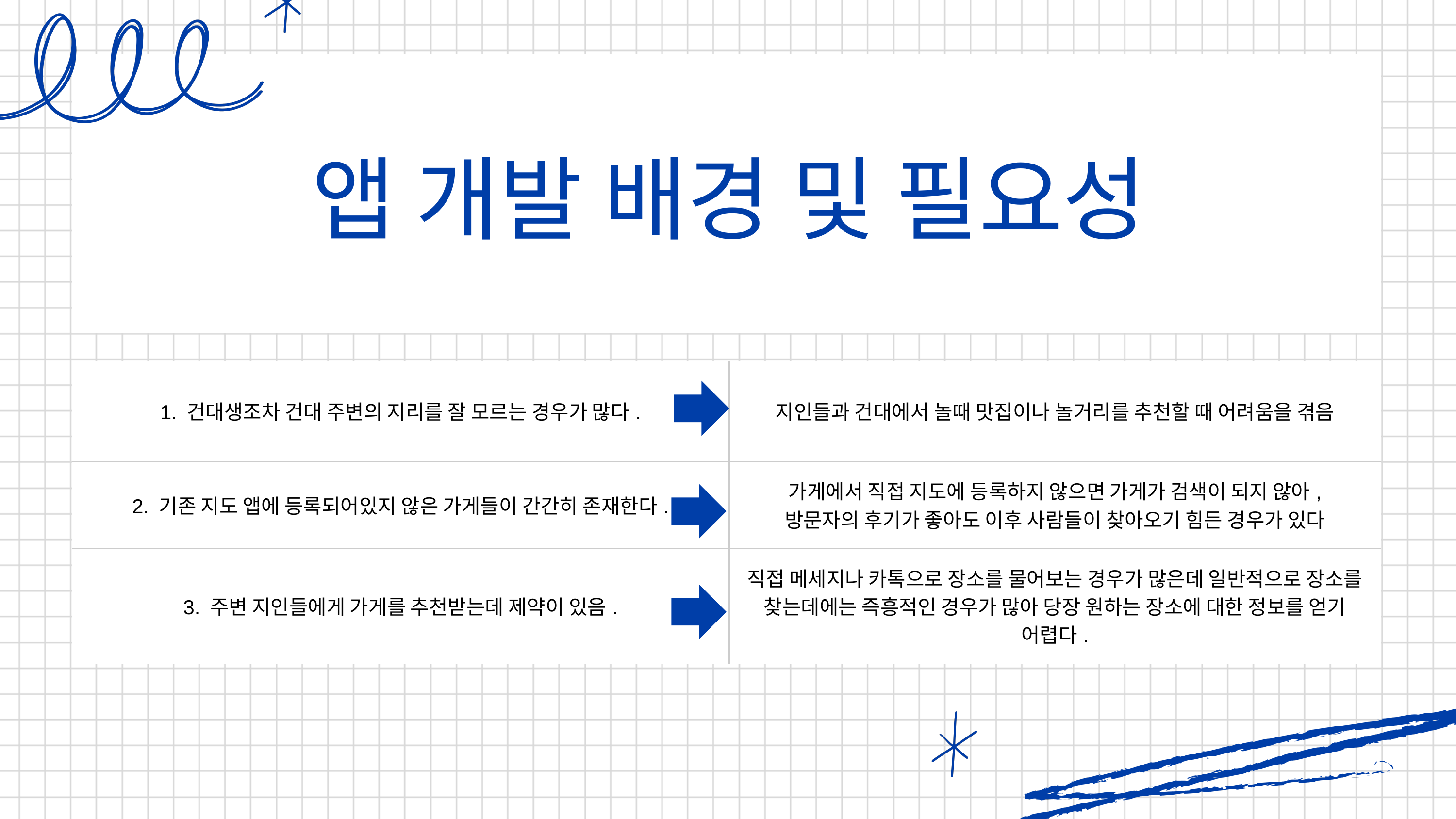

앱 개발 배경 및 필요성
| 1. 건대생조차 건대 주변의 지리를 잘 모르는 경우가 많다. | 지인들과 건대에서 놀때 맛집이나 놀거리를 추천할 때 어려움을 겪음 |
| --- | --- |
| 2. 기존 지도 앱에 등록되어있지 않은 가게들이 간간히 존재한다. | 가게에서 직접 지도에 등록하지 않으면 가게가 검색이 되지 않아, 방문자의 후기가 좋아도 이후 사람들이 찾아오기 힘든 경우가 있다 |
| 3. 주변 지인들에게 가게를 추천받는데 제약이 있음. | 직접 메세지나 카톡으로 장소를 물어보는 경우가 많은데 일반적으로 장소를 찾는데에는 즉흥적인 경우가 많아 당장 원하는 장소에 대한 정보를 얻기 어렵다. |